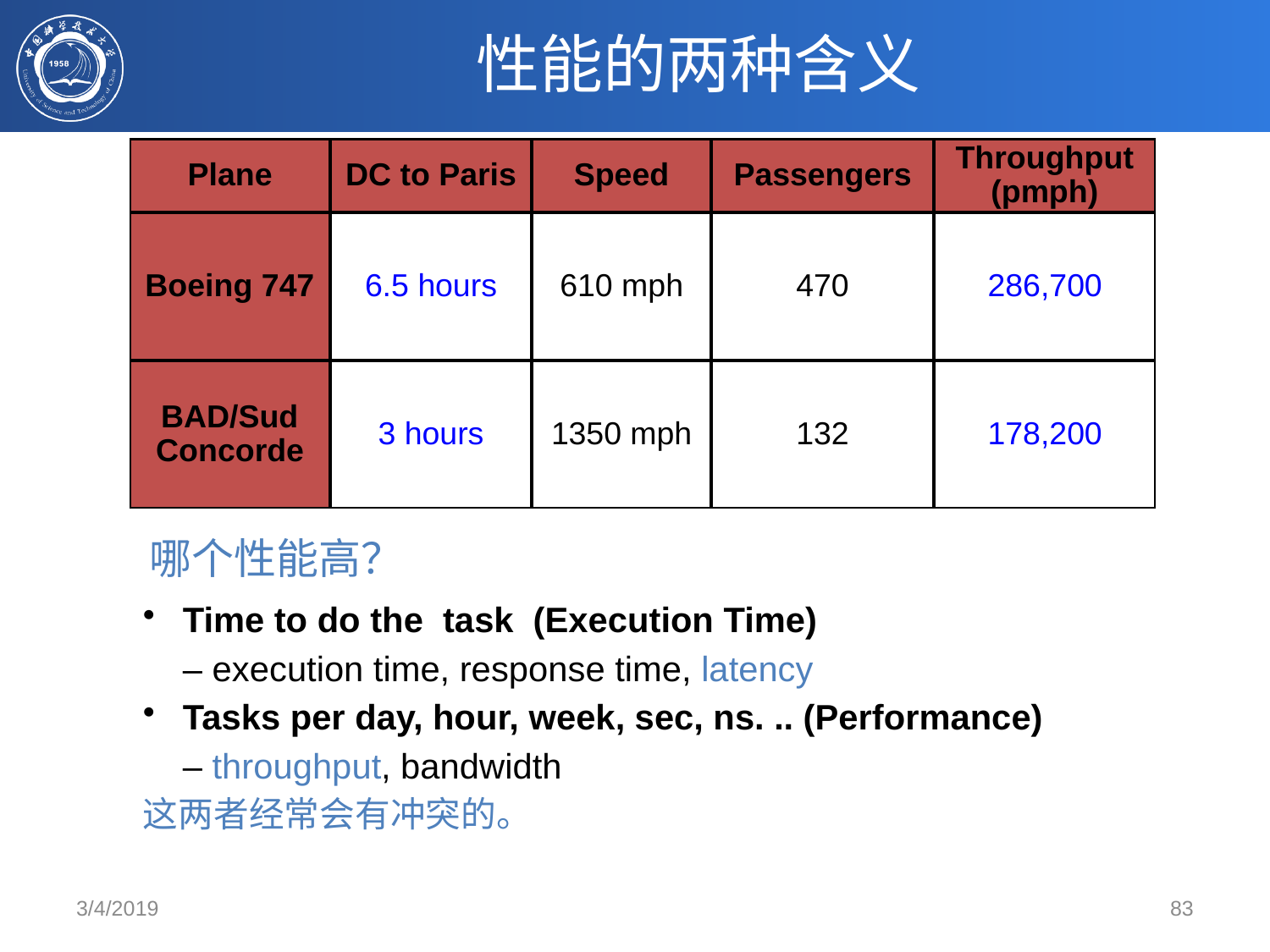

# 性能的两种含义
Plane
DC to Paris
6.5 hours
3 hours
Speed
610 mph
1350 mph
Passengers
470
132
Throughput (pmph)
286,700
178,200
Boeing 747
BAD/Sud Concorde
哪个性能高？
Time to do the  task  (Execution Time)
	– execution time, response time, latency
Tasks per day, hour, week, sec, ns. .. (Performance)
	– throughput, bandwidth
这两者经常会有冲突的。

3/4/2019
83